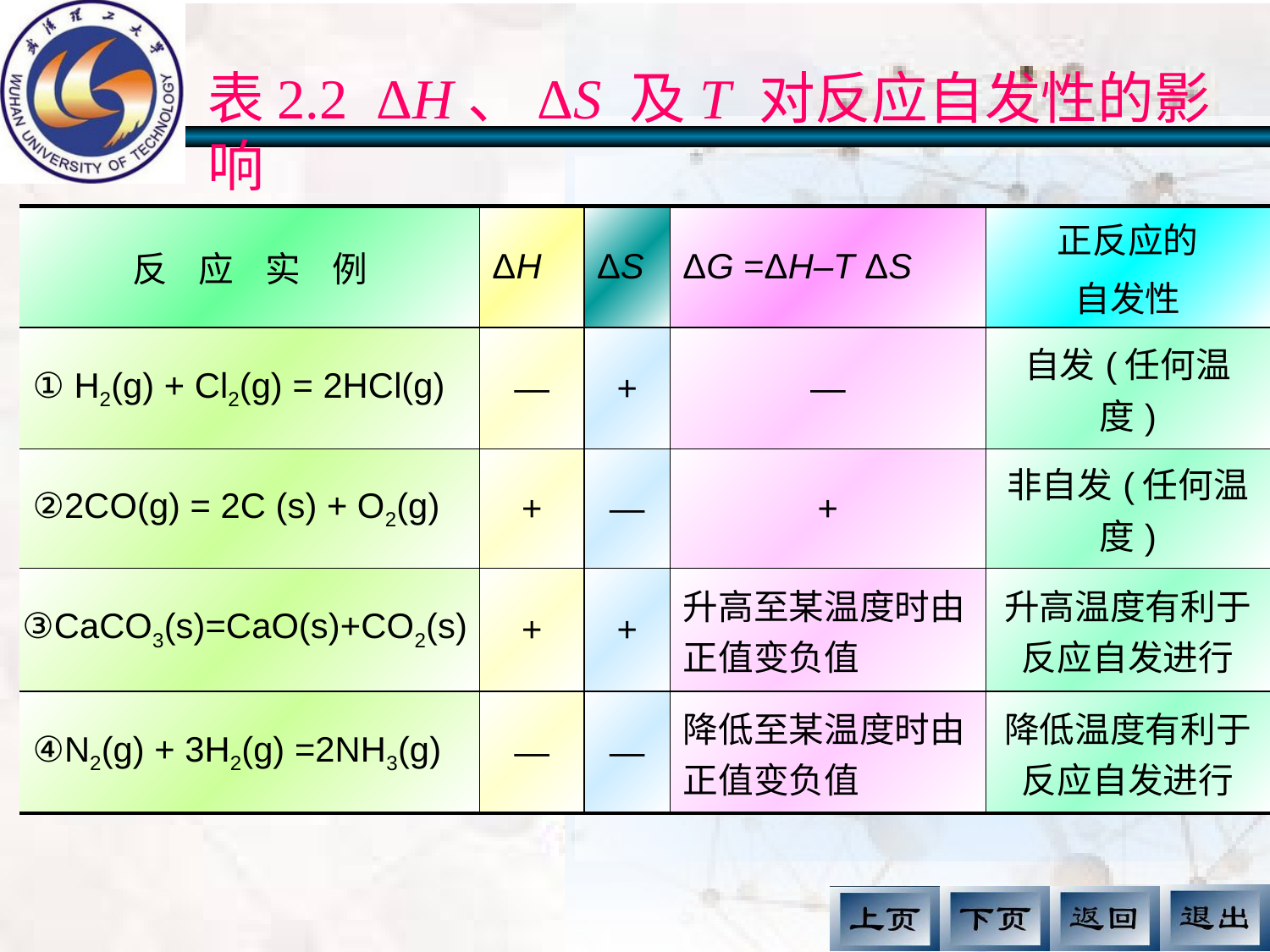

表2.2  ΔH、ΔS 及T 对反应自发性的影响
| 反 应 实 例 | ΔH | ΔS | ΔG =ΔH–T ΔS | 正反应的 自发性 |
| --- | --- | --- | --- | --- |
| ① H2(g) + Cl2(g) = 2HCl(g) | — | + | — | 自发(任何温度) |
| ②2CO(g) = 2C (s) + O2(g) | + | — | + | 非自发(任何温度) |
| ③CaCO3(s)=CaO(s)+CO2(s) | + | + | 升高至某温度时由正值变负值 | 升高温度有利于反应自发进行 |
| ④N2(g) + 3H2(g) =2NH3(g) | — | — | 降低至某温度时由正值变负值 | 降低温度有利于反应自发进行 |